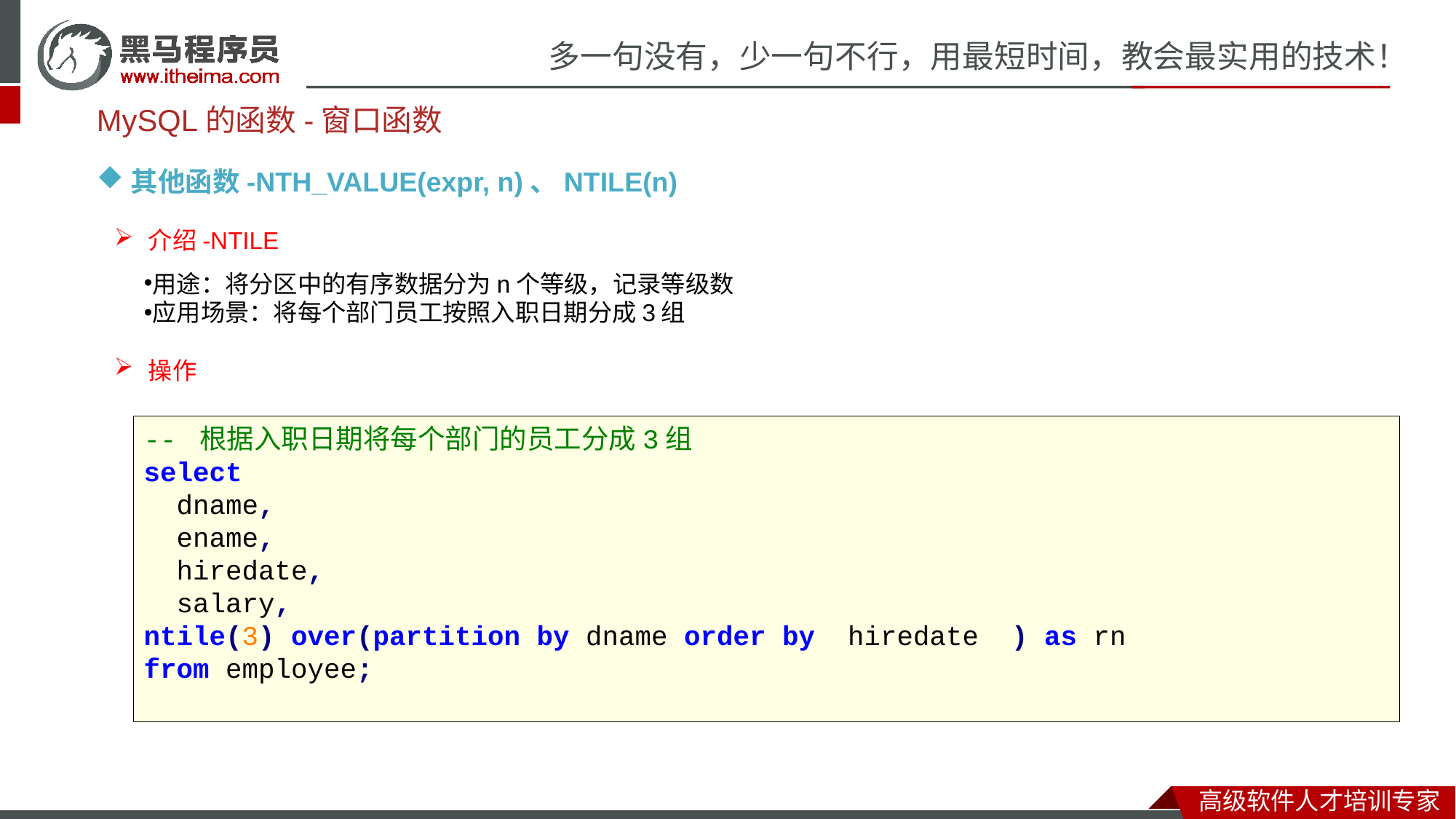

MySQL的函数-窗口函数
其他函数-NTH_VALUE(expr, n)、NTILE(n)
介绍-NTILE

用途：将分区中的有序数据分为n个等级，记录等级数
应用场景：将每个部门员工按照入职日期分成3组
操作
-- 根据入职日期将每个部门的员工分成3组
select
  dname,
  ename,
  hiredate,
  salary,
ntile(3) over(partition by dname order by  hiredate  ) as rn
from employee;